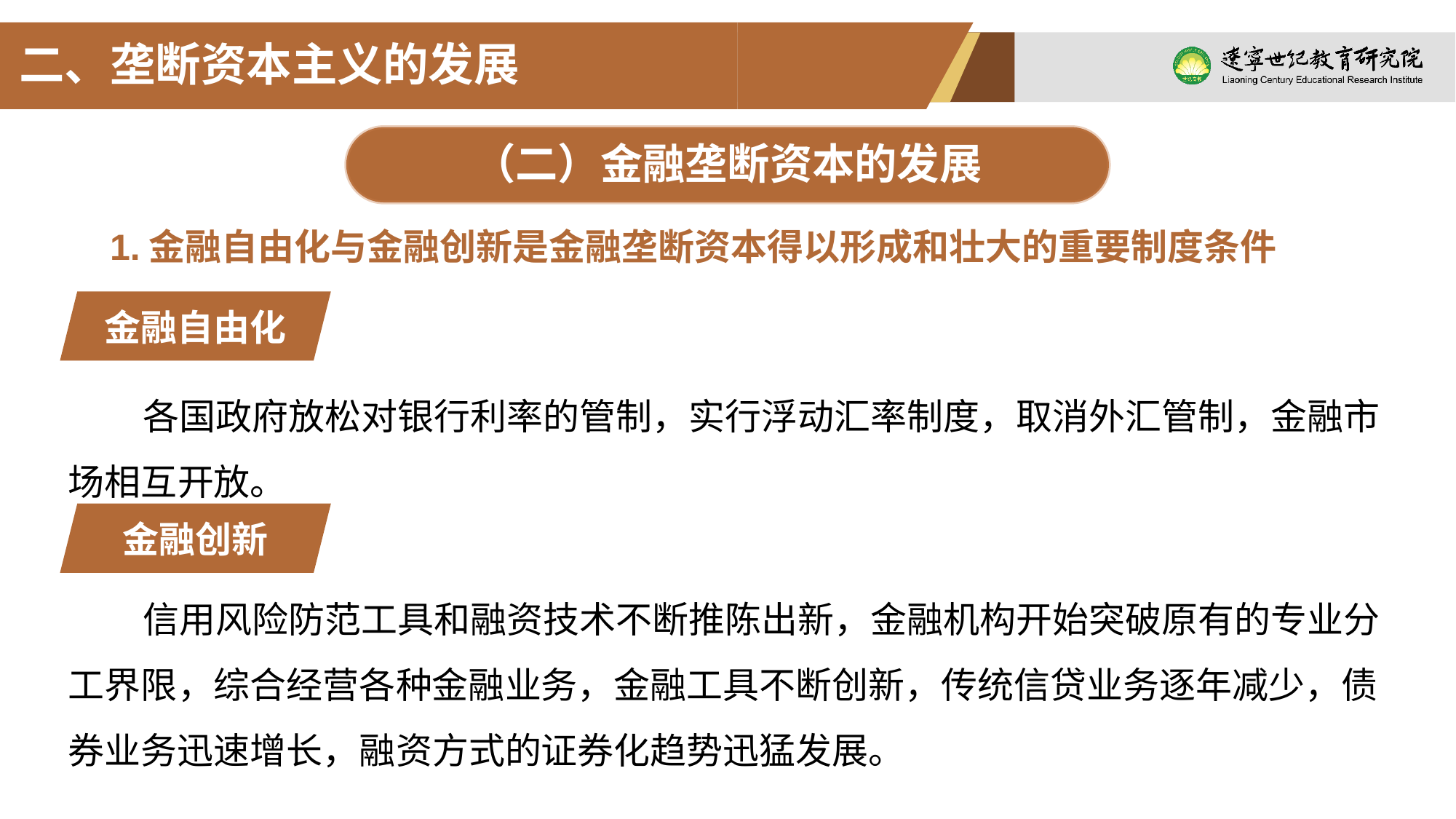

二、垄断资本主义的发展
（二）金融垄断资本的发展
1.金融自由化与金融创新是金融垄断资本得以形成和壮大的重要制度条件
金融自由化
各国政府放松对银行利率的管制，实行浮动汇率制度，取消外汇管制，金融市场相互开放。
金融创新
信用风险防范工具和融资技术不断推陈出新，金融机构开始突破原有的专业分工界限，综合经营各种金融业务，金融工具不断创新，传统信贷业务逐年减少，债券业务迅速增长，融资方式的证券化趋势迅猛发展。